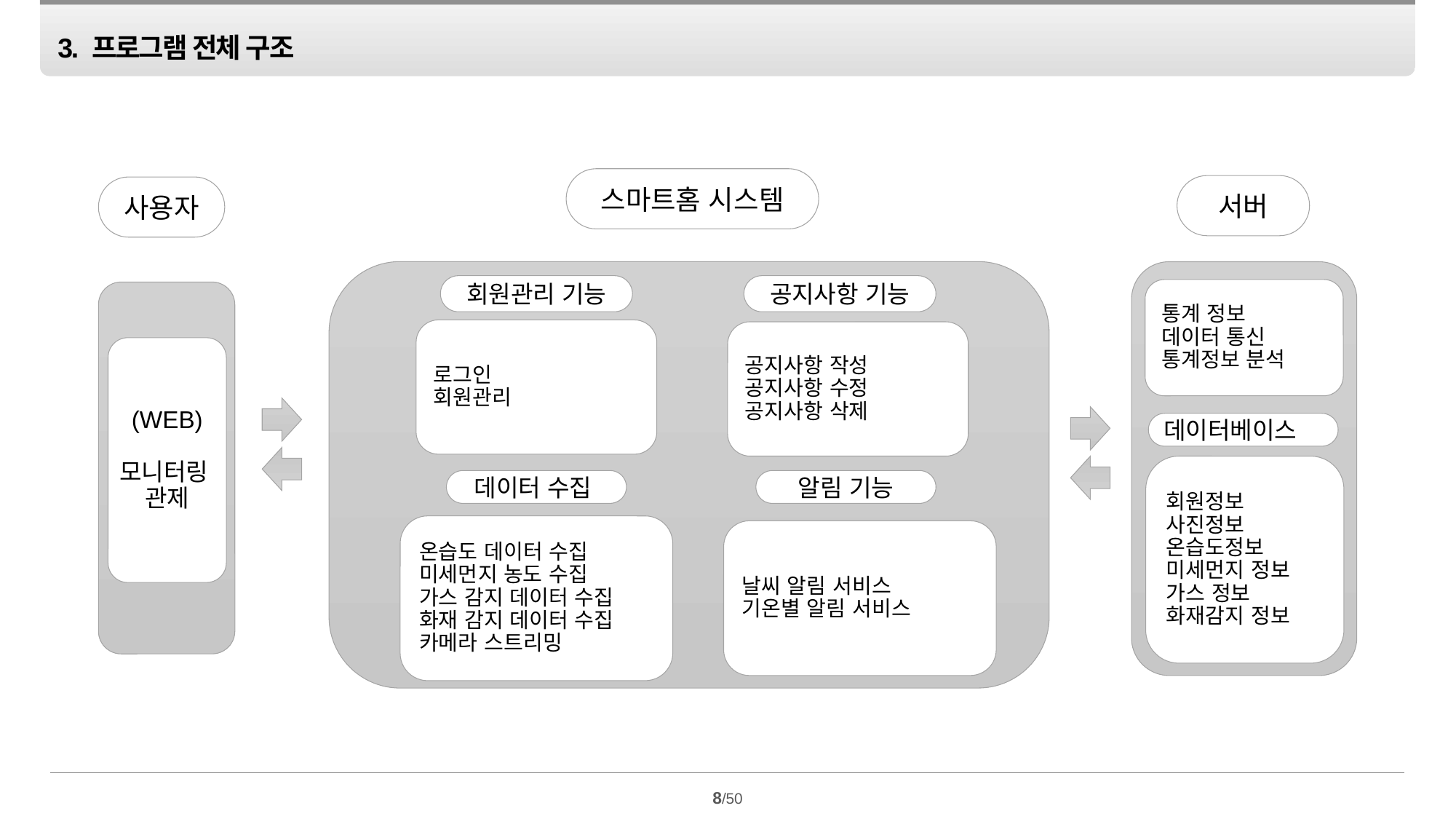

3. 프로그램 전체 구조
스마트홈 시스템
서버
사용자

회원관리 기능
공지사항 기능
통계 정보
데이터 통신
통계정보 분석

로그인
회원관리
공지사항 작성
공지사항 수정
공지사항 삭제
(WEB)

모니터링
관제

데이터베이스

회원정보
사진정보
온습도정보
미세먼지 정보
가스 정보
화재감지 정보
데이터 수집
알림 기능
온습도 데이터 수집
미세먼지 농도 수집
가스 감지 데이터 수집
화재 감지 데이터 수집
카메라 스트리밍
날씨 알림 서비스
기온별 알림 서비스